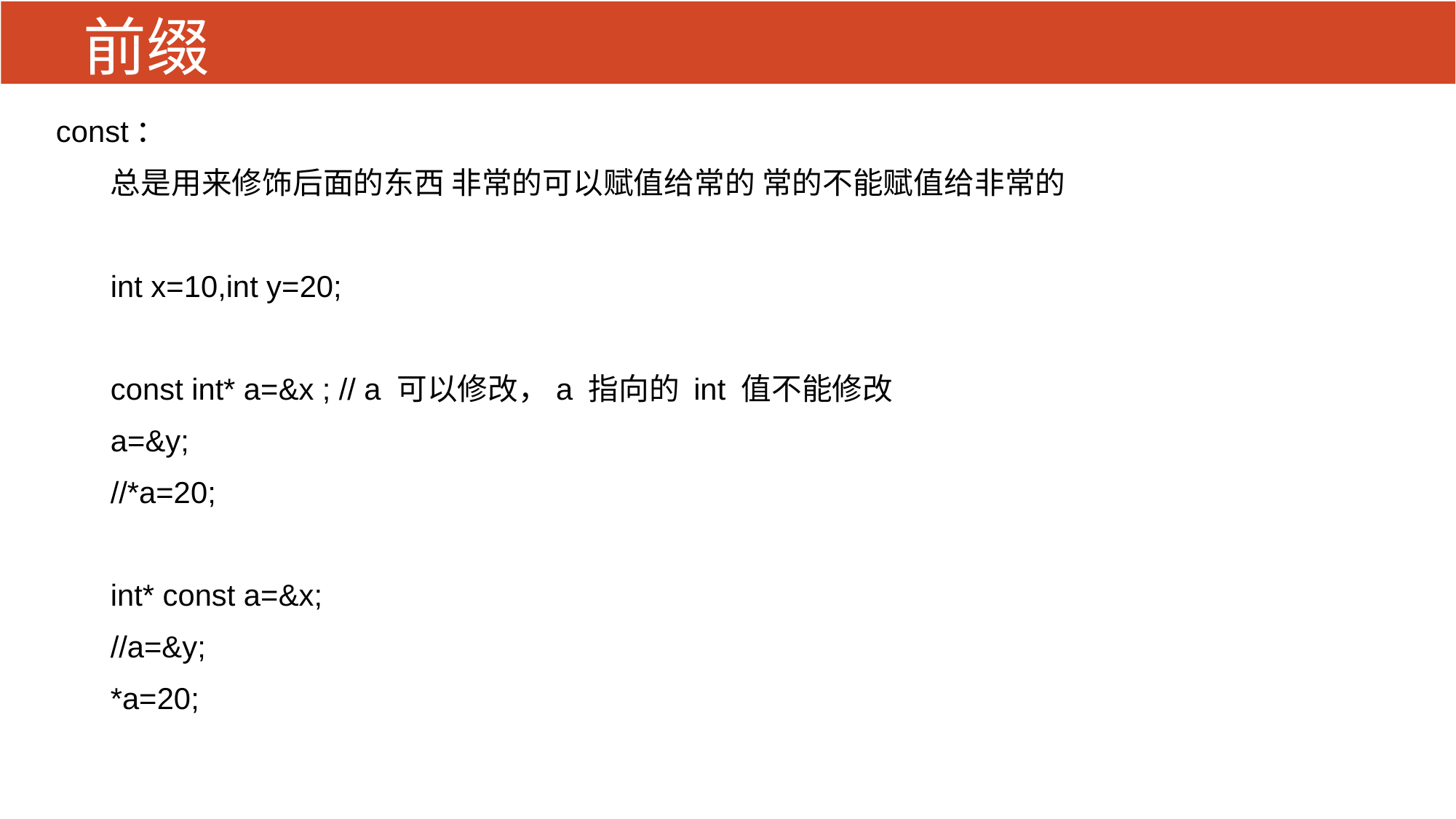

# 前缀
const：
总是用来修饰后面的东西 非常的可以赋值给常的 常的不能赋值给非常的

int x=10,int y=20;

const int* a=&x ; // a 可以修改，a 指向的 int 值不能修改
a=&y;
//*a=20;

int* const a=&x;
//a=&y;
*a=20;